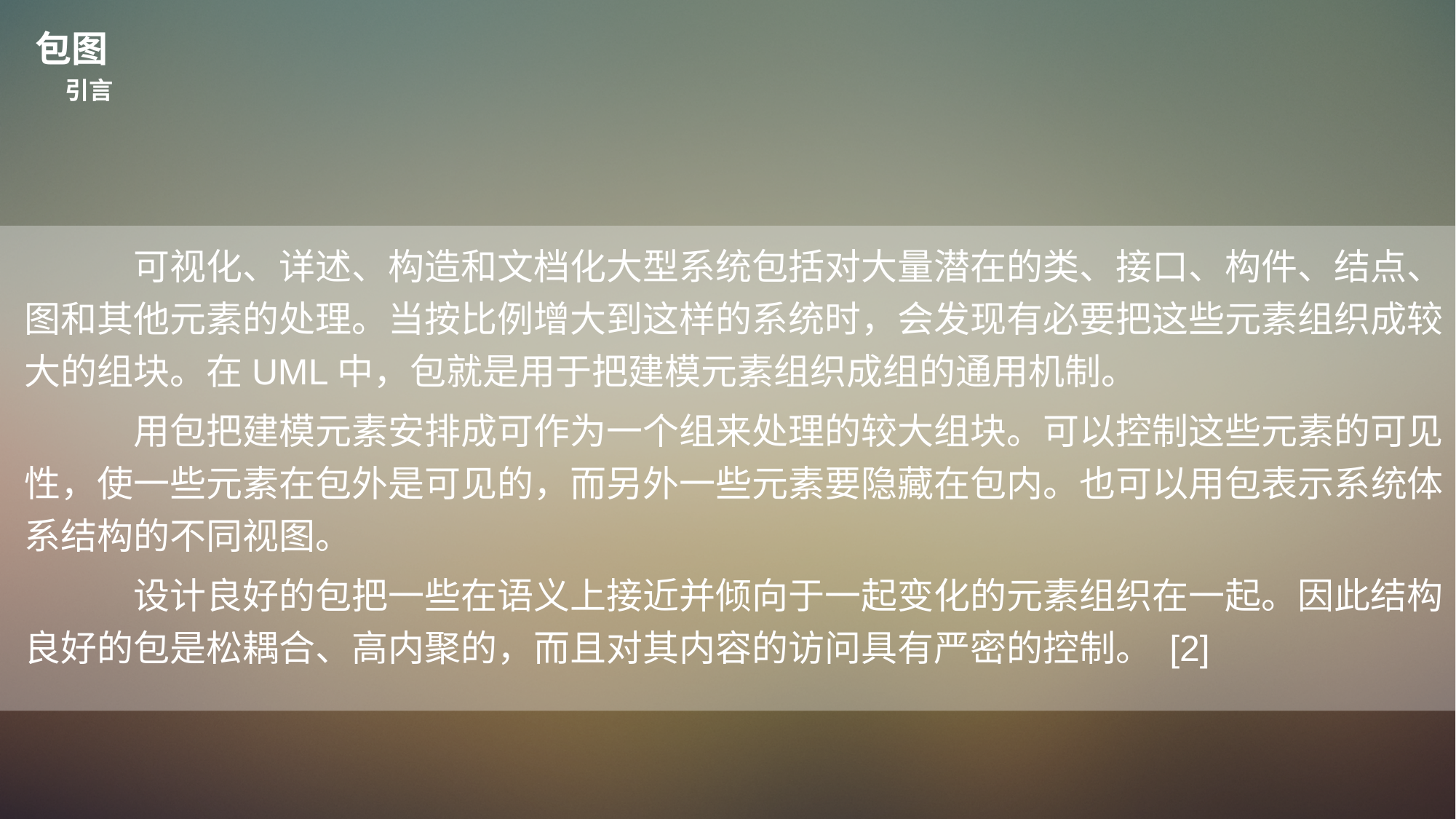

包图
引言

	可视化、详述、构造和文档化大型系统包括对大量潜在的类、接口、构件、结点、图和其他元素的处理。当按比例增大到这样的系统时，会发现有必要把这些元素组织成较大的组块。在UML中，包就是用于把建模元素组织成组的通用机制。
	用包把建模元素安排成可作为一个组来处理的较大组块。可以控制这些元素的可见性，使一些元素在包外是可见的，而另外一些元素要隐藏在包内。也可以用包表示系统体系结构的不同视图。
	设计良好的包把一些在语义上接近并倾向于一起变化的元素组织在一起。因此结构良好的包是松耦合、高内聚的，而且对其内容的访问具有严密的控制。 [2]